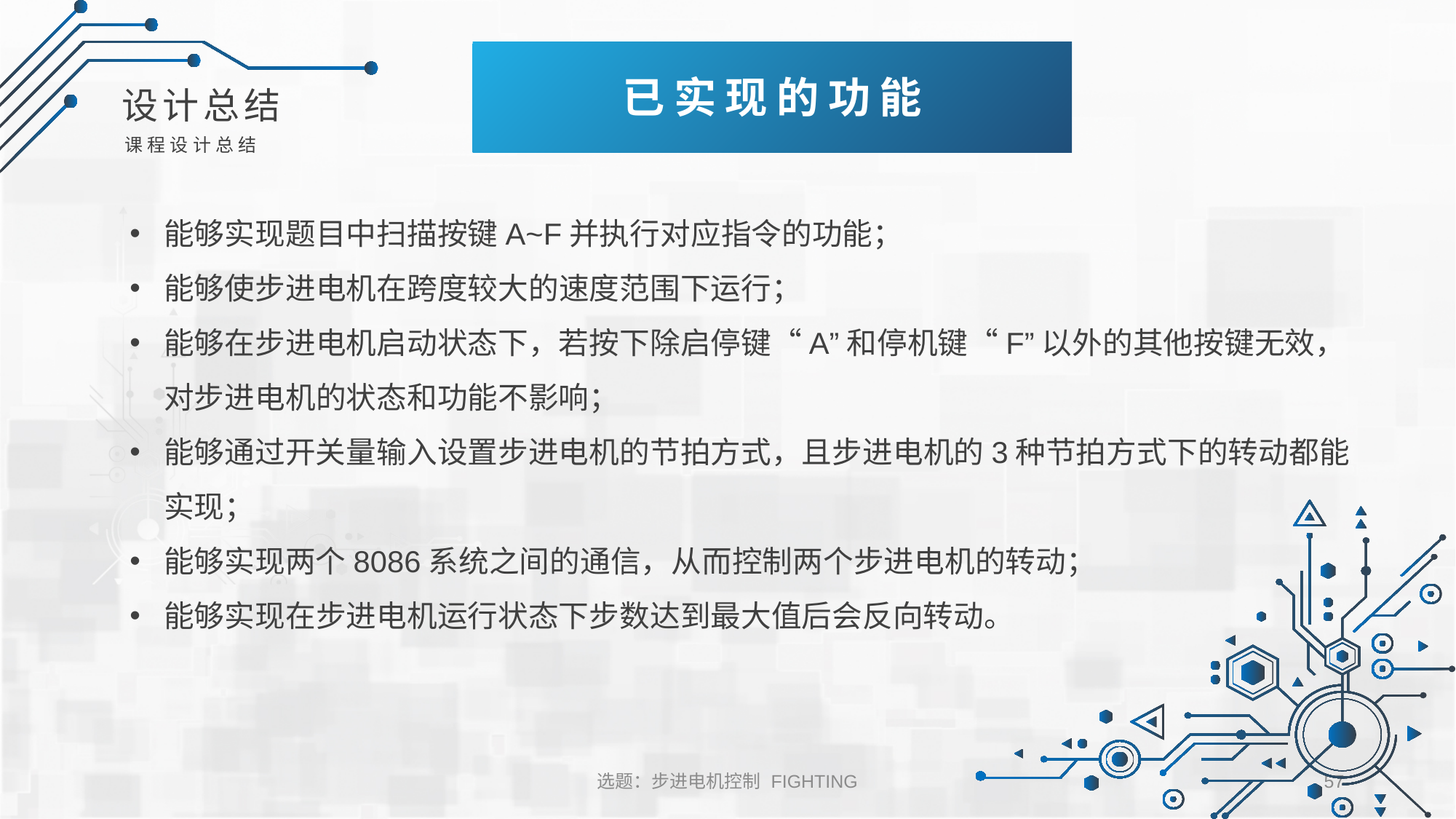

已实现的功能
序模块组成
设计总结
课程设计总结
能够实现题目中扫描按键A~F并执行对应指令的功能；
能够使步进电机在跨度较大的速度范围下运行；
能够在步进电机启动状态下，若按下除启停键“A”和停机键“F”以外的其他按键无效，对步进电机的状态和功能不影响；
能够通过开关量输入设置步进电机的节拍方式，且步进电机的3种节拍方式下的转动都能实现；
能够实现两个8086系统之间的通信，从而控制两个步进电机的转动；
能够实现在步进电机运行状态下步数达到最大值后会反向转动。

选题：步进电机控制 FIGHTING
57